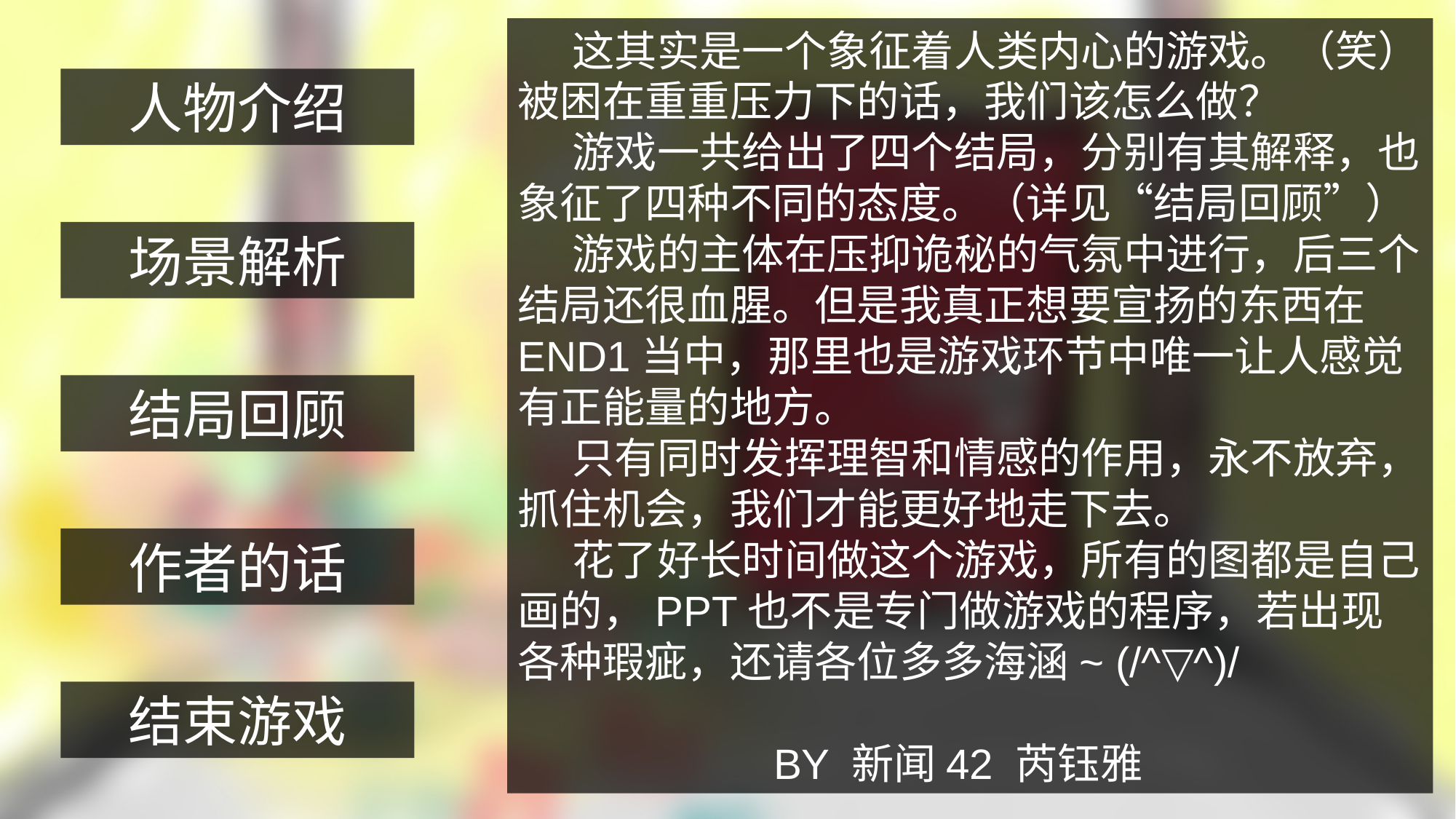

这其实是一个象征着人类内心的游戏。（笑）被困在重重压力下的话，我们该怎么做？
游戏一共给出了四个结局，分别有其解释，也象征了四种不同的态度。（详见“结局回顾”）
游戏的主体在压抑诡秘的气氛中进行，后三个结局还很血腥。但是我真正想要宣扬的东西在END1当中，那里也是游戏环节中唯一让人感觉有正能量的地方。
只有同时发挥理智和情感的作用，永不放弃，抓住机会，我们才能更好地走下去。
花了好长时间做这个游戏，所有的图都是自己画的，PPT也不是专门做游戏的程序，若出现各种瑕疵，还请各位多多海涵~ (/^▽^)/

                 BY 新闻42 芮钰雅
人物介绍
场景解析
结局回顾
作者的话
结束游戏